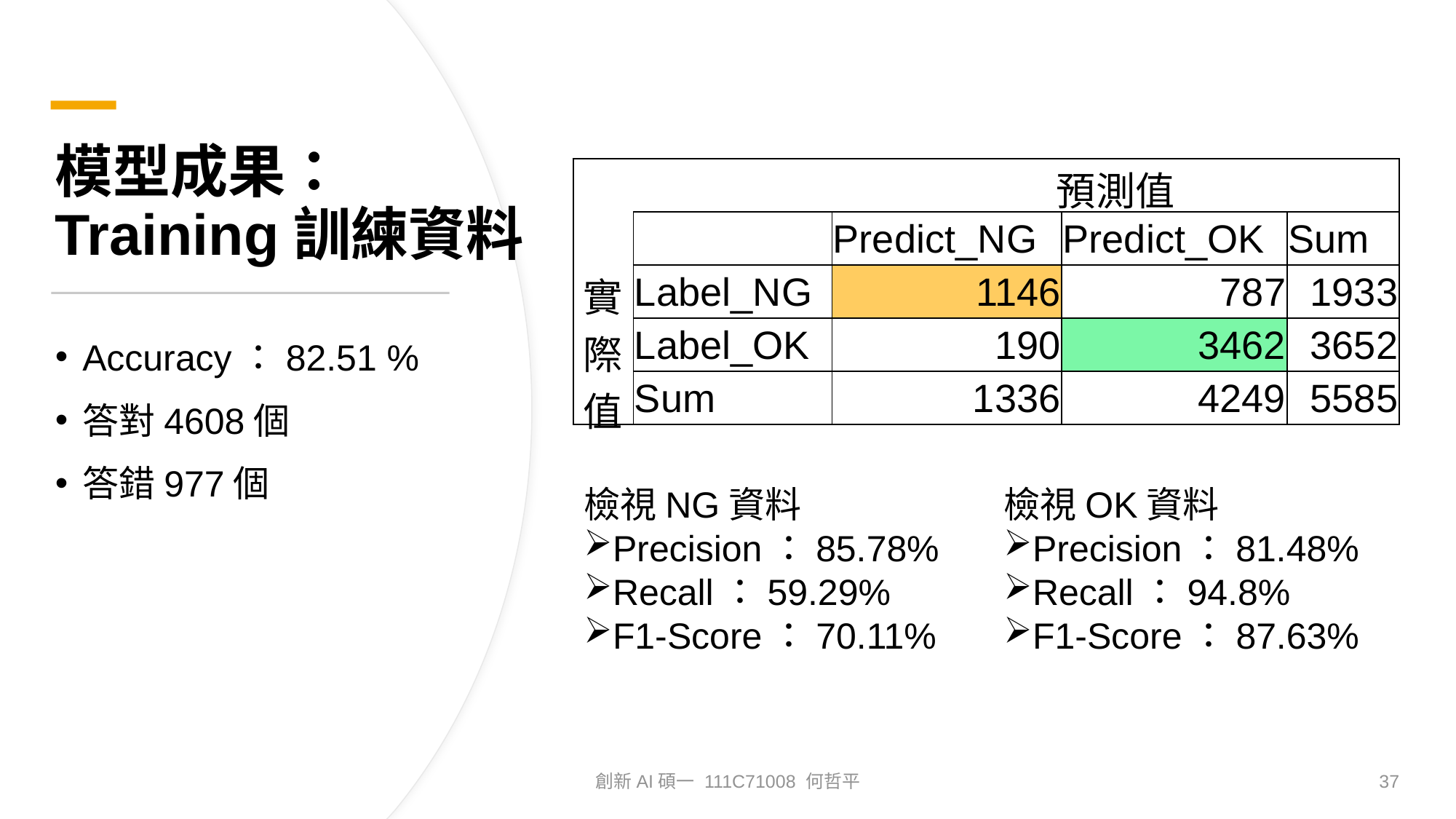

# 模型成果： Training訓練資料
|  |  | 預測值 |  |  |
| --- | --- | --- | --- | --- |
|  |  | Predict\_NG | Predict\_OK | Sum |
| 實 際 值 | Label\_NG | 1146 | 787 | 1933 |
|  | Label\_OK | 190 | 3462 | 3652 |
|  | Sum | 1336 | 4249 | 5585 |

Accuracy：82.51 %
答對4608個
答錯977個
檢視NG資料
Precision：85.78%
Recall：59.29%
F1-Score：70.11%

檢視OK資料
Precision：81.48%
Recall：94.8%
F1-Score：87.63%

創新AI碩一 111C71008 何哲平
37